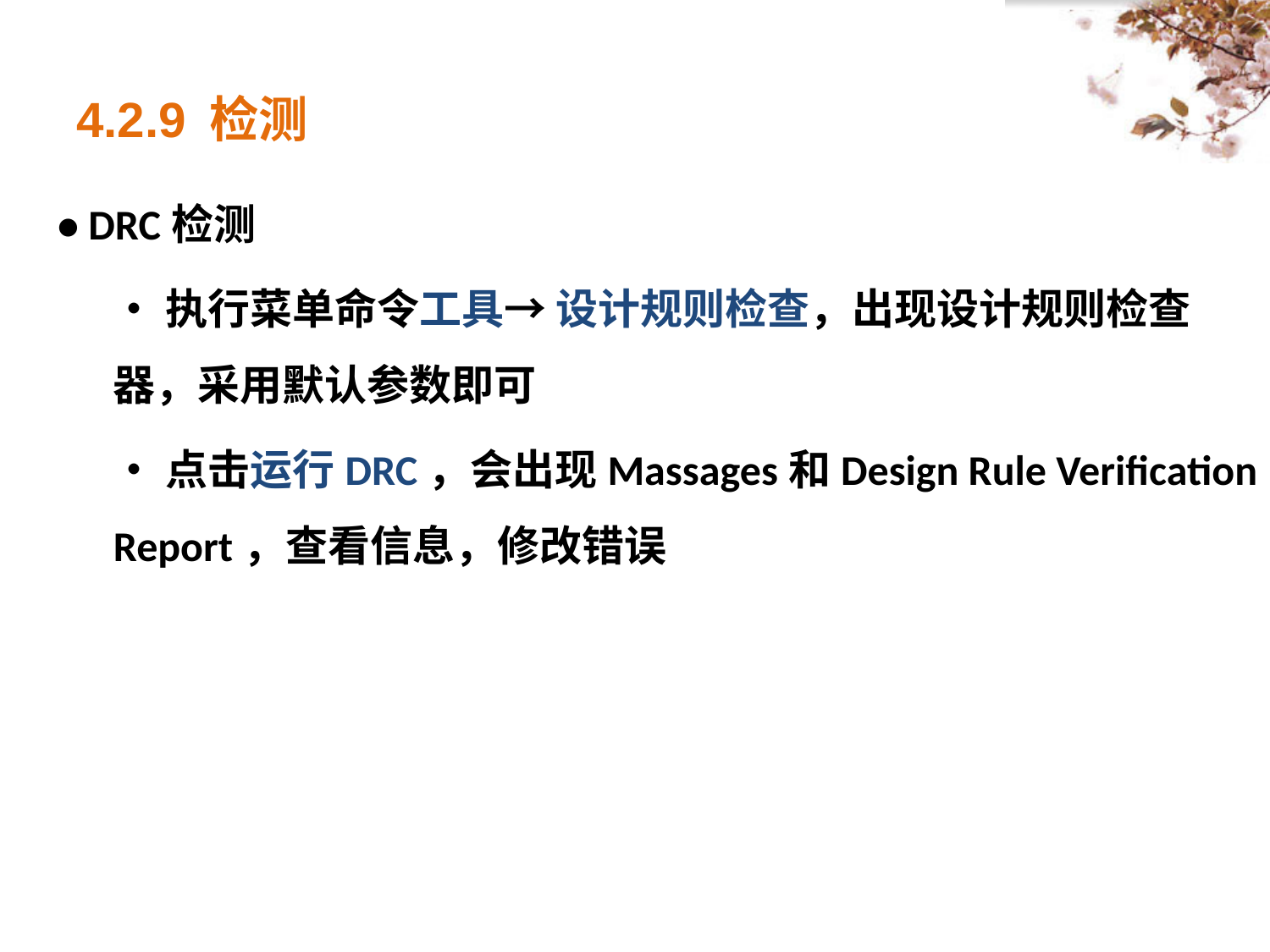

# 4.2.9 检测
• DRC检测
•执行菜单命令工具→ 设计规则检查，出现设计规则检查器，采用默认参数即可
•点击运行DRC，会出现Massages和Design Rule Verification Report，查看信息，修改错误